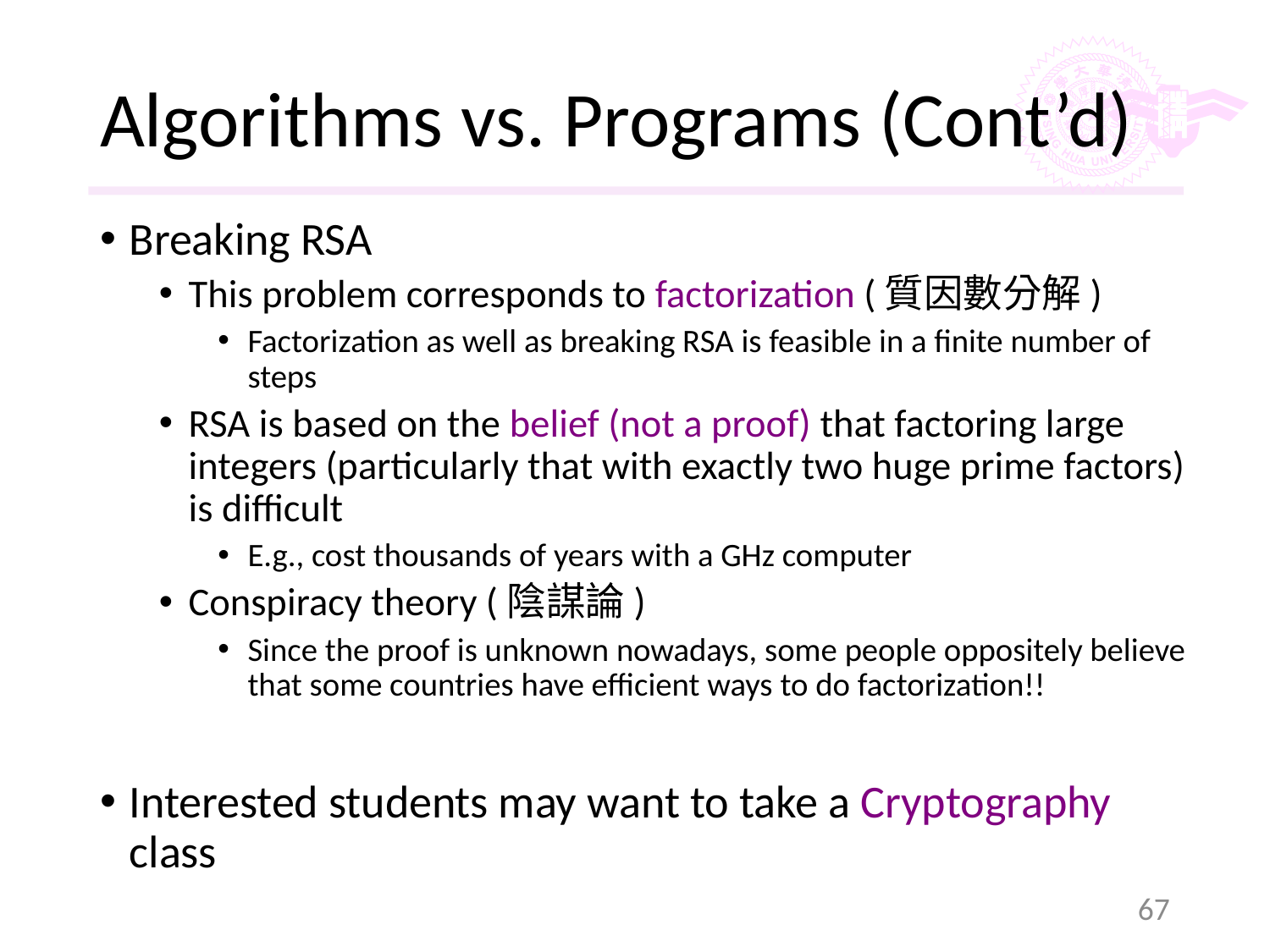

# Algorithms vs. Programs (Cont’d)
Breaking RSA
This problem corresponds to factorization (質因數分解)
Factorization as well as breaking RSA is feasible in a finite number of steps
RSA is based on the belief (not a proof) that factoring large integers (particularly that with exactly two huge prime factors) is difficult
E.g., cost thousands of years with a GHz computer
Conspiracy theory (陰謀論)
Since the proof is unknown nowadays, some people oppositely believe that some countries have efficient ways to do factorization!!

Interested students may want to take a Cryptography class
67